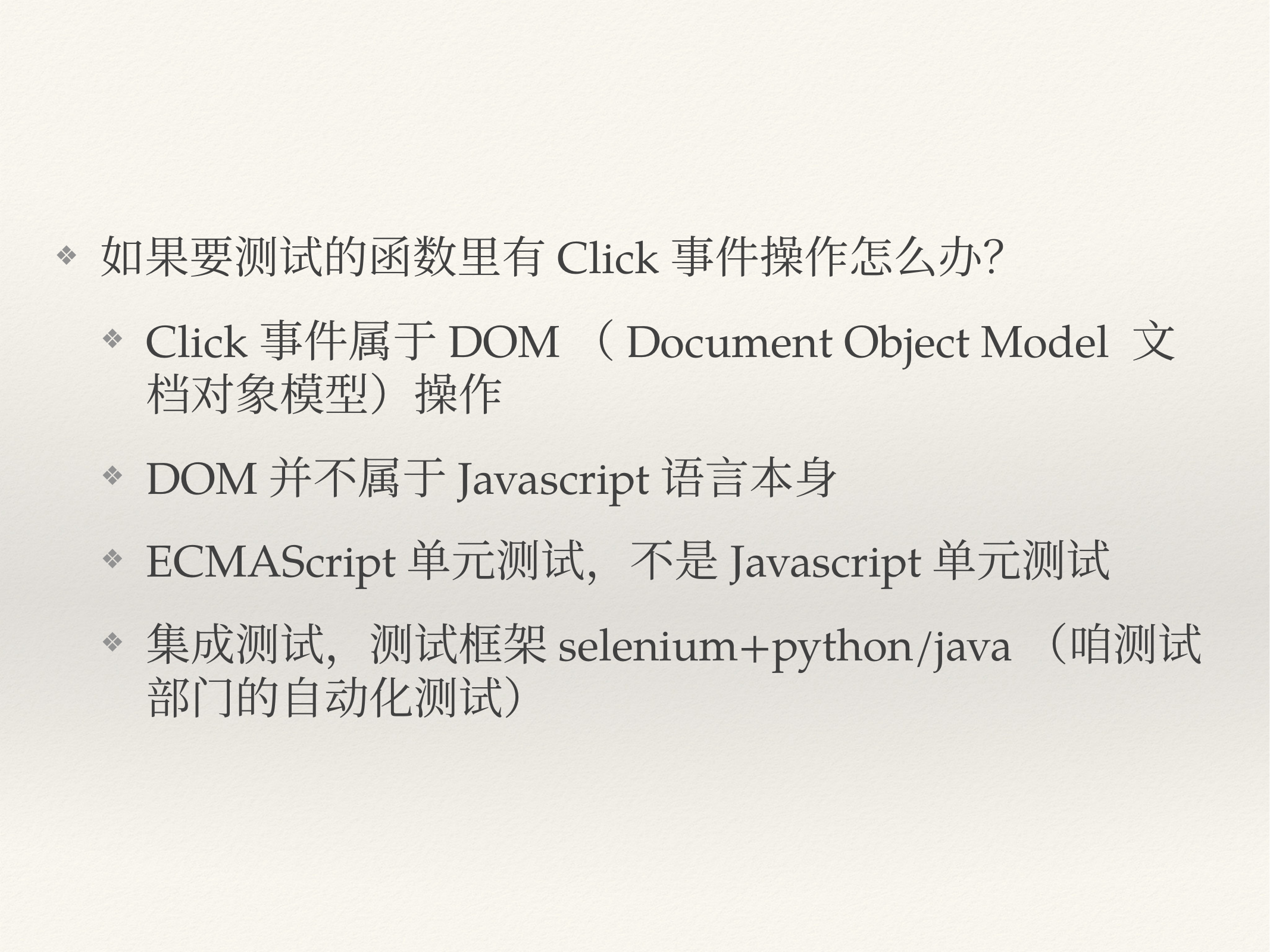

如果要测试的函数里有Click事件操作怎么办？
Click事件属于DOM（Document Object Model 文档对象模型）操作
DOM并不属于Javascript语言本身
ECMAScript单元测试，不是Javascript单元测试
集成测试，测试框架selenium+python/java（咱测试部门的自动化测试）